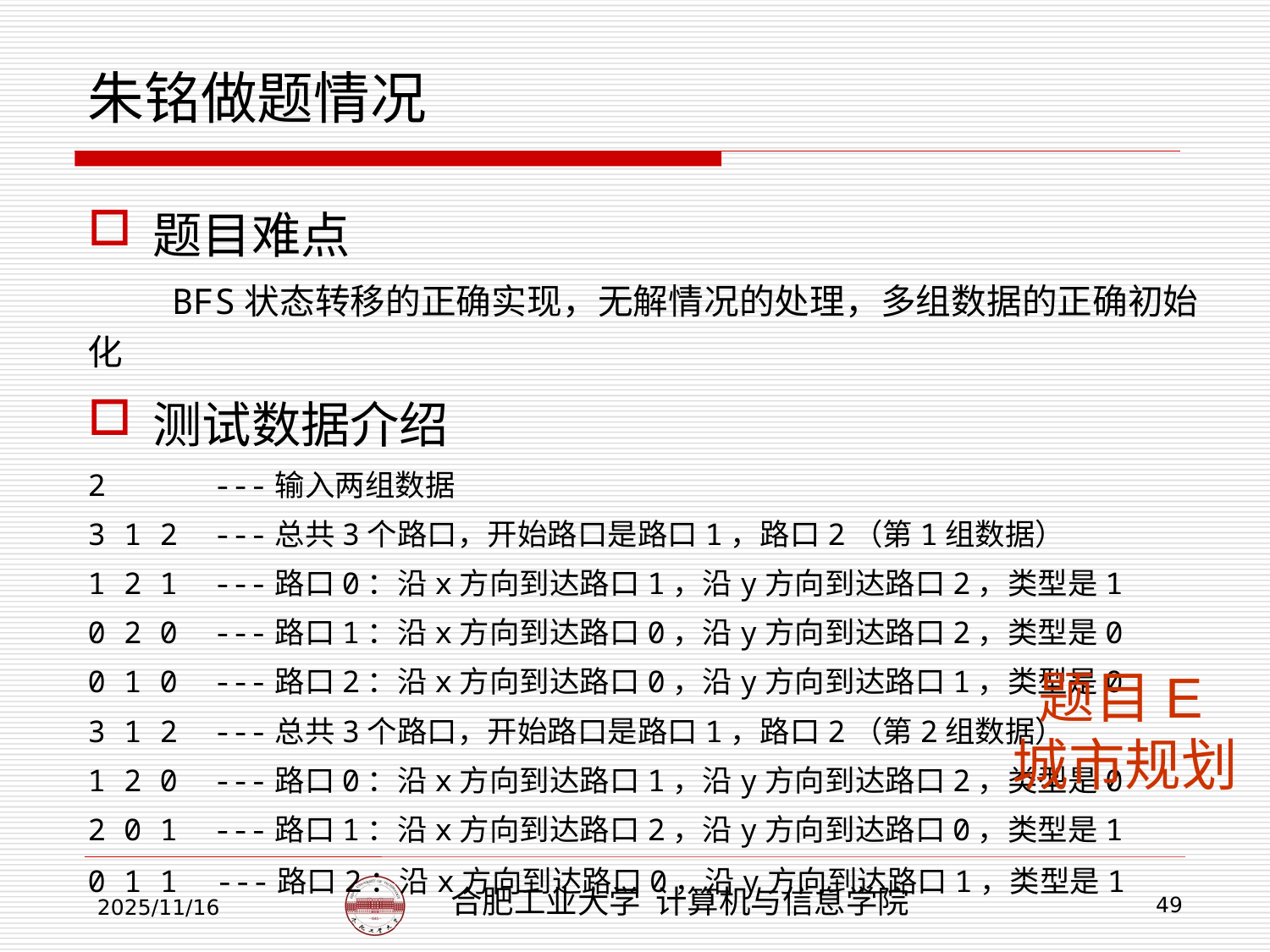

# 朱铭做题情况
题目难点
    BFS状态转移的正确实现，无解情况的处理，多组数据的正确初始化
测试数据介绍
2      ---输入两组数据
3 1 2  ---总共3个路口，开始路口是路口1，路口2（第1组数据）
1 2 1  ---路口0：沿x方向到达路口1，沿y方向到达路口2，类型是1
0 2 0  ---路口1：沿x方向到达路口0，沿y方向到达路口2，类型是0
0 1 0  ---路口2：沿x方向到达路口0，沿y方向到达路口1，类型是0
3 1 2  ---总共3个路口，开始路口是路口1，路口2（第2组数据）
1 2 0  ---路口0：沿x方向到达路口1，沿y方向到达路口2，类型是0
2 0 1  ---路口1：沿x方向到达路口2，沿y方向到达路口0，类型是1
0 1 1  ---路口2：沿x方向到达路口0，沿y方向到达路口1，类型是1

 题目E
城市规划